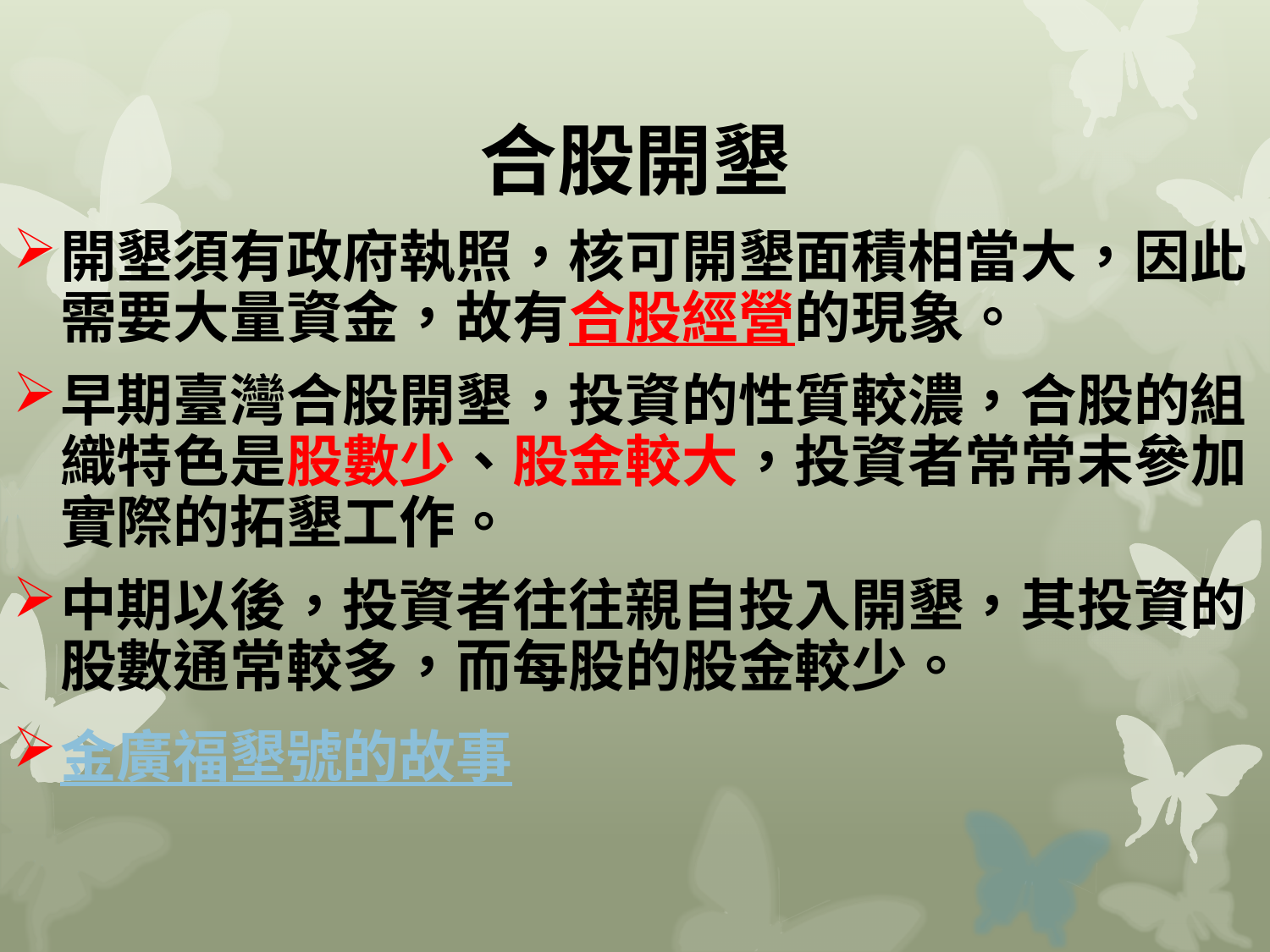

# 合股開墾
開墾須有政府執照，核可開墾面積相當大，因此需要大量資金，故有合股經營的現象。
早期臺灣合股開墾，投資的性質較濃，合股的組織特色是股數少、股金較大，投資者常常未參加實際的拓墾工作。
中期以後，投資者往往親自投入開墾，其投資的股數通常較多，而每股的股金較少。
金廣福墾號的故事